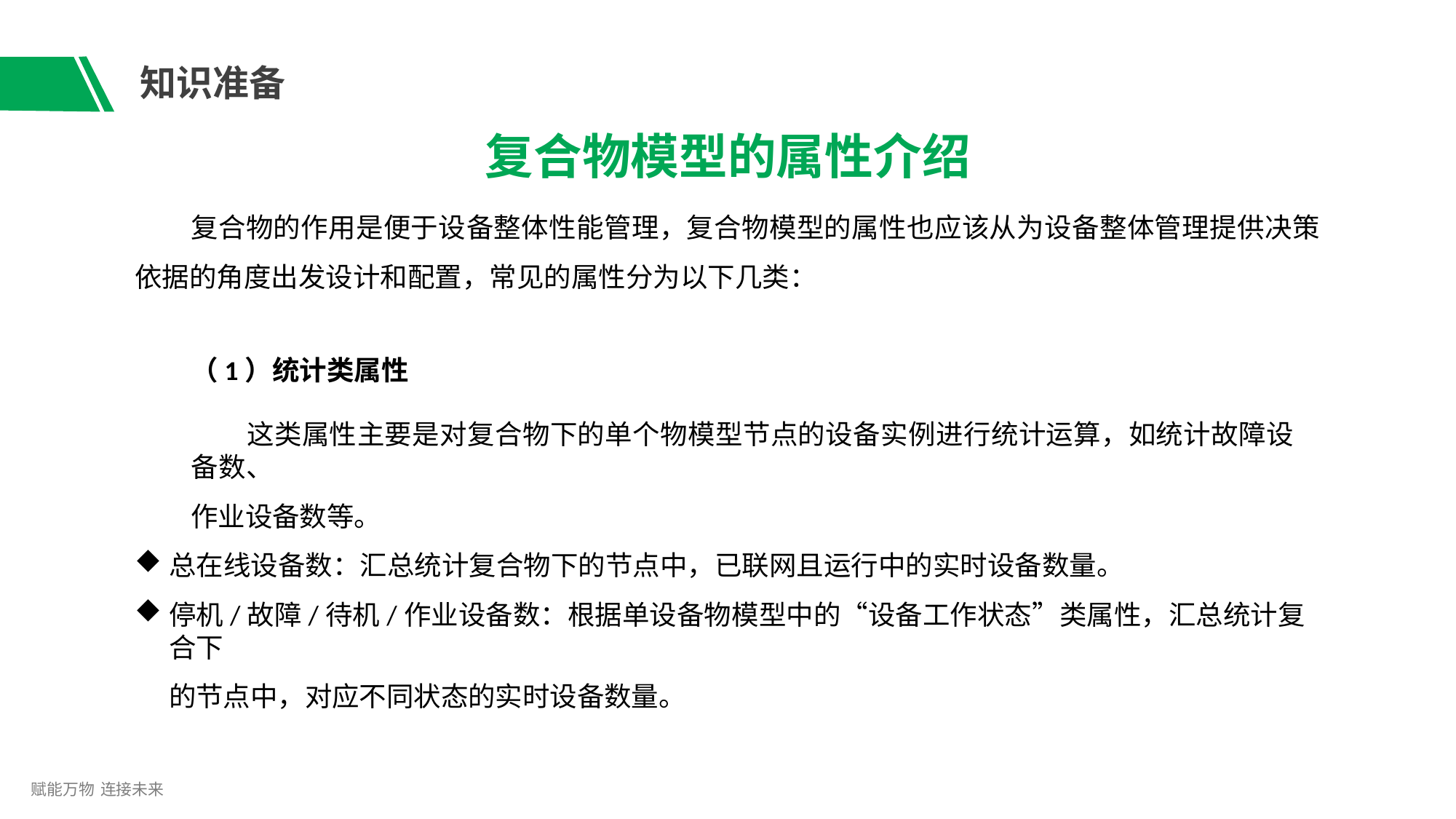

# 知识准备
复合物模型的属性介绍
复合物的作用是便于设备整体性能管理，复合物模型的属性也应该从为设备整体管理提供决策 依据的角度出发设计和配置，常见的属性分为以下几类：

（1）统计类属性
这类属性主要是对复合物下的单个物模型节点的设备实例进行统计运算，如统计故障设备数、
作业设备数等。
总在线设备数：汇总统计复合物下的节点中，已联网且运行中的实时设备数量。
停机/故障/待机/作业设备数：根据单设备物模型中的“设备工作状态”类属性，汇总统计复合下
的节点中，对应不同状态的实时设备数量。
赋能万物 连接未来